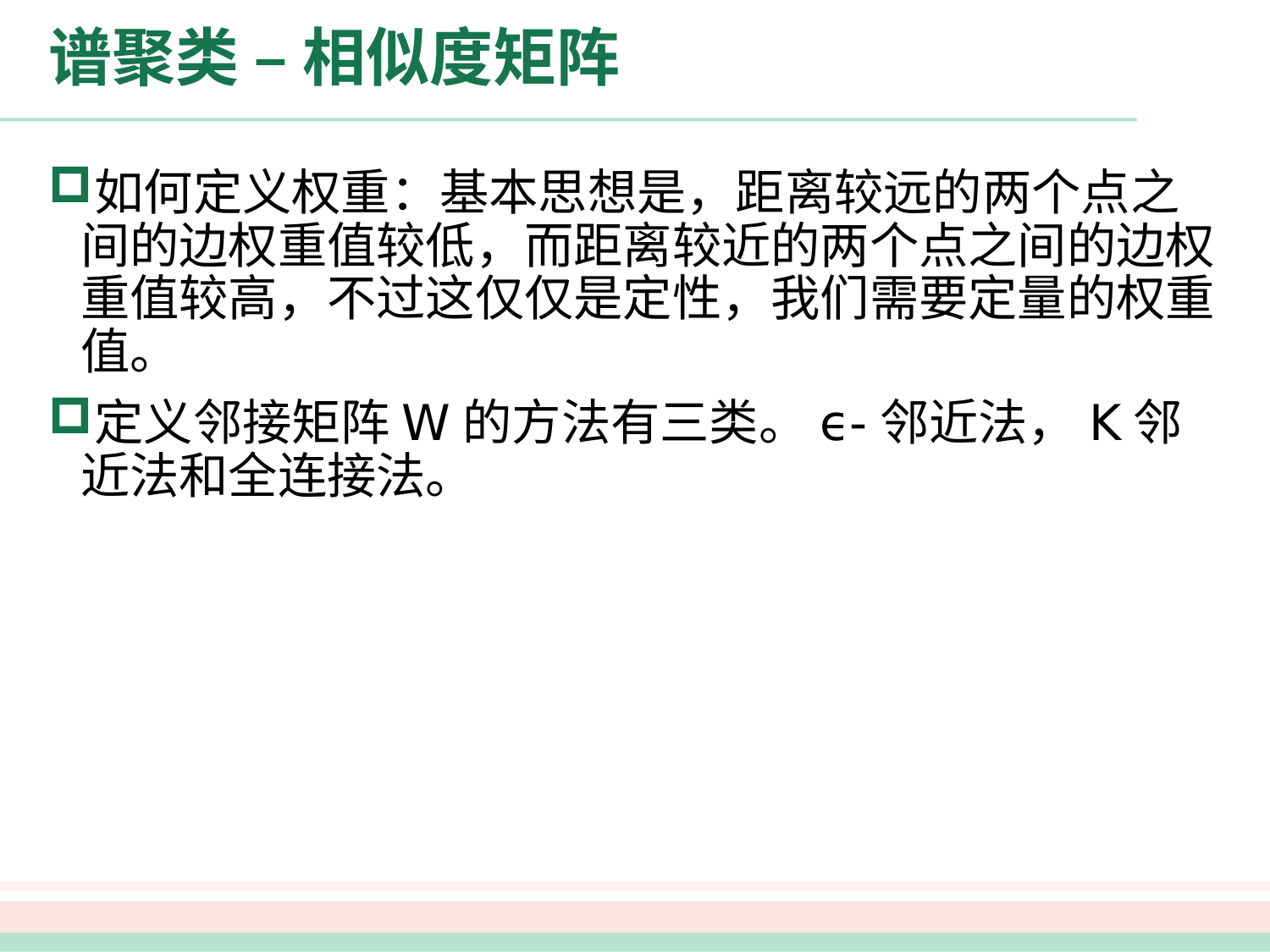

# 谱聚类 – 相似度矩阵
如何定义权重：基本思想是，距离较远的两个点之间的边权重值较低，而距离较近的两个点之间的边权重值较高，不过这仅仅是定性，我们需要定量的权重值。
定义邻接矩阵W的方法有三类。ϵ-邻近法，K邻近法和全连接法。